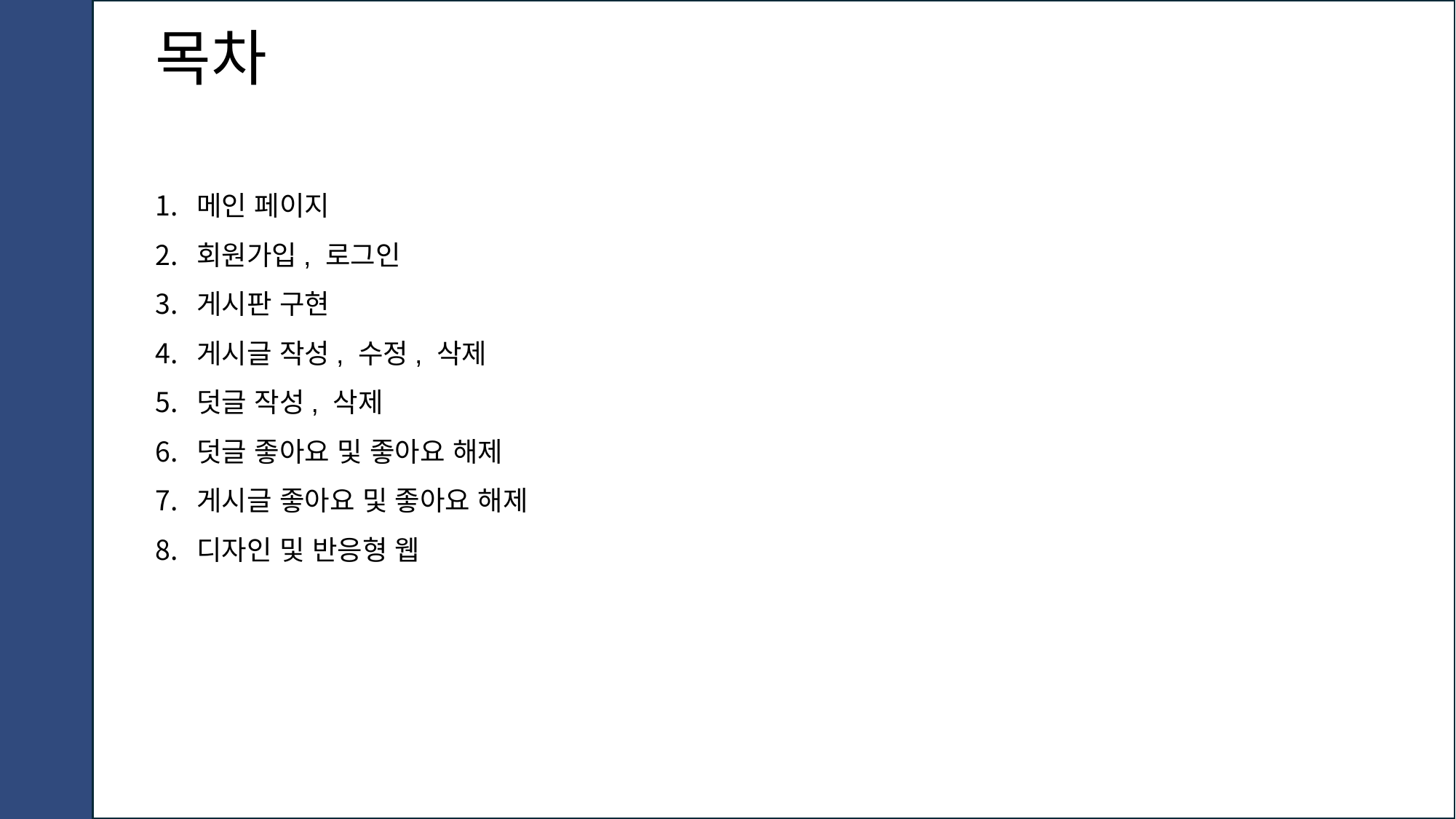

목차
메인 페이지
회원가입, 로그인
게시판 구현
게시글 작성, 수정, 삭제
덧글 작성, 삭제
덧글 좋아요 및 좋아요 해제
게시글 좋아요 및 좋아요 해제
디자인 및 반응형 웹